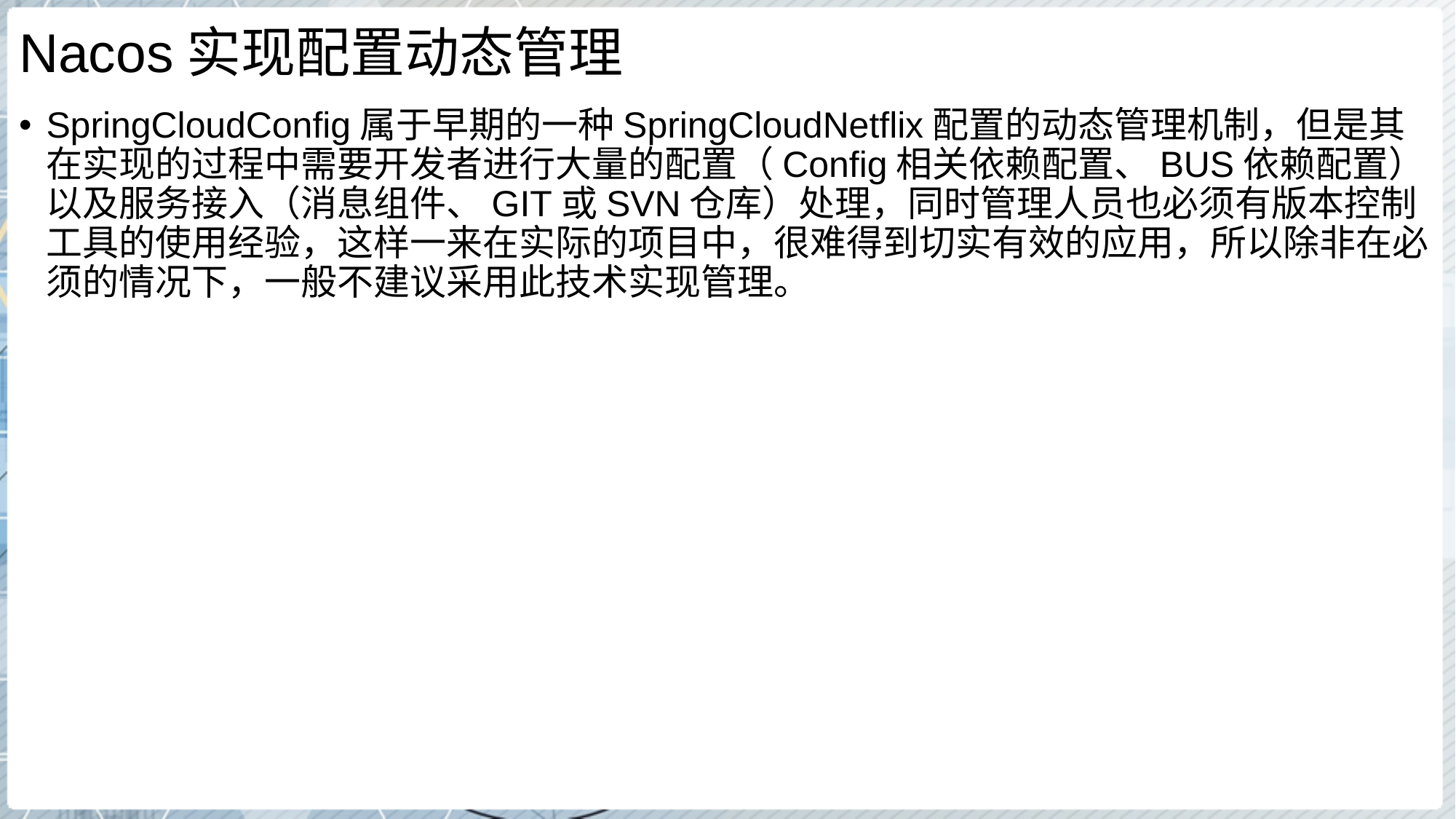

# Nacos实现配置动态管理
SpringCloudConfig属于早期的一种SpringCloudNetflix配置的动态管理机制，但是其在实现的过程中需要开发者进行大量的配置（Config相关依赖配置、BUS依赖配置）以及服务接入（消息组件、GIT或SVN仓库）处理，同时管理人员也必须有版本控制工具的使用经验，这样一来在实际的项目中，很难得到切实有效的应用，所以除非在必须的情况下，一般不建议采用此技术实现管理。